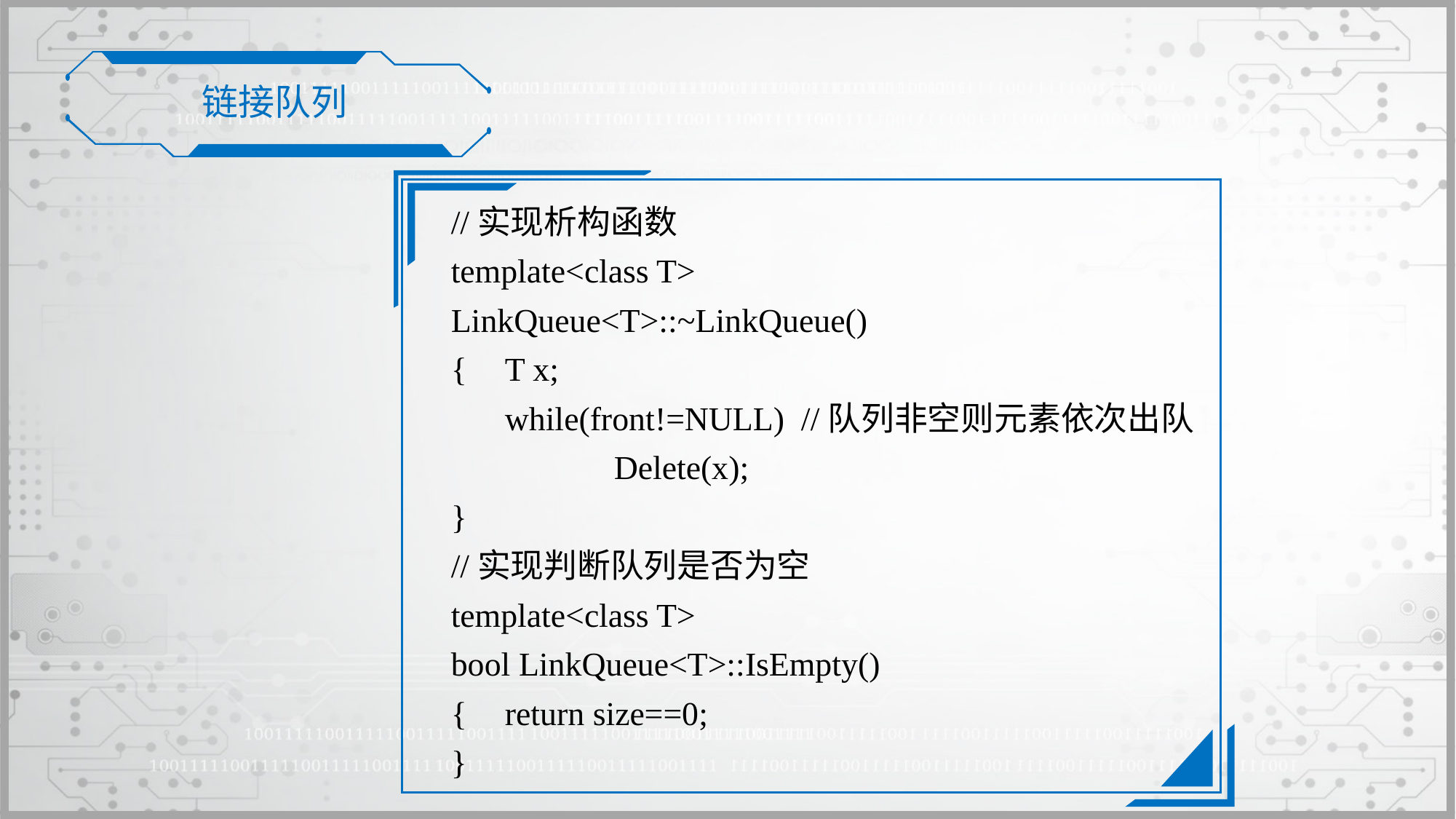

链接队列

//实现析构函数
template<class T>
LinkQueue<T>::~LinkQueue()
{	T x;
	while(front!=NULL)  //队列非空则元素依次出队
		Delete(x);
}
//实现判断队列是否为空
template<class T>
bool LinkQueue<T>::IsEmpty()
{	return size==0;
}